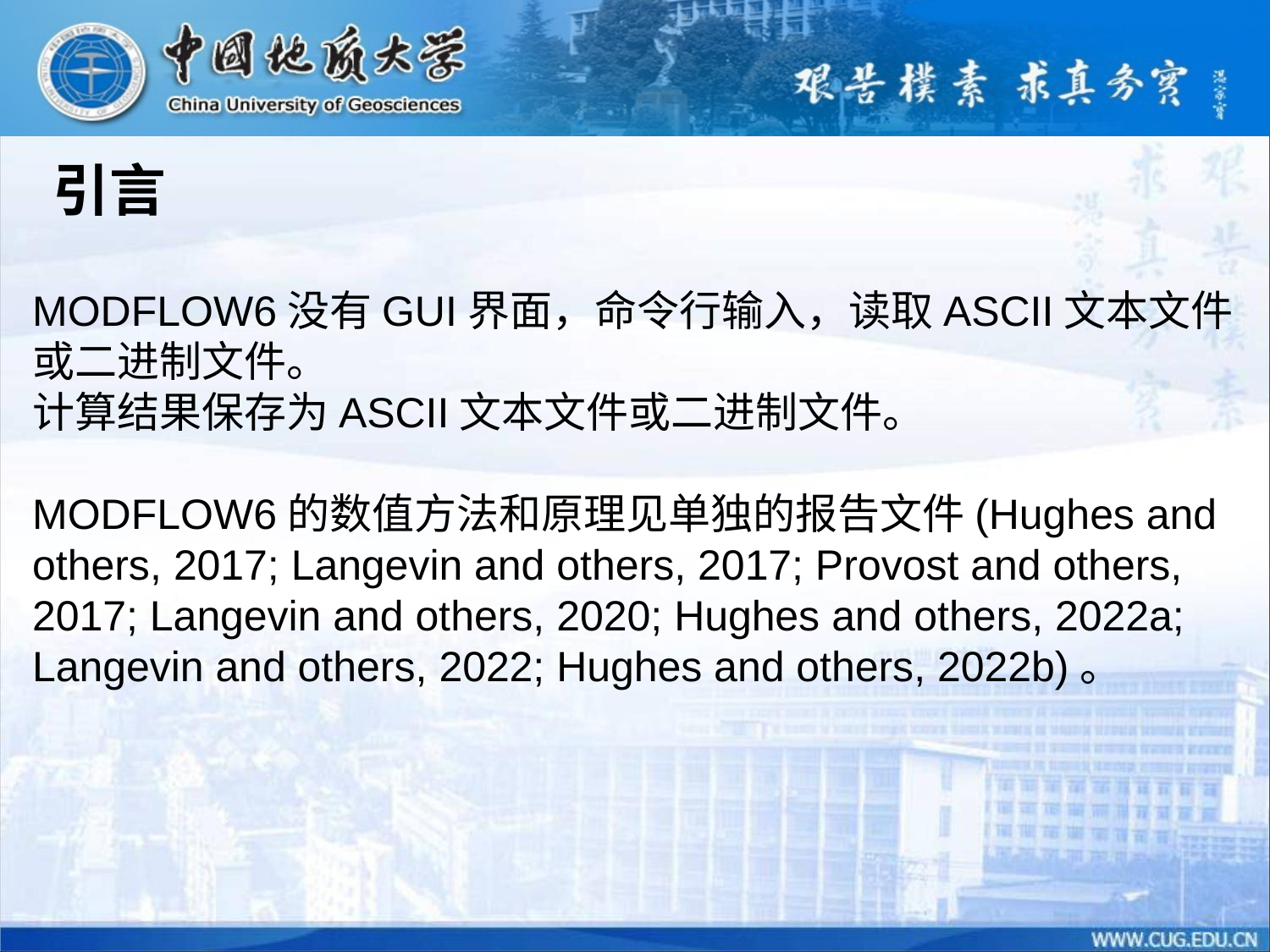

引言
MODFLOW6没有GUI界面，命令行输入，读取ASCII文本文件或二进制文件。
计算结果保存为ASCII文本文件或二进制文件。

MODFLOW6的数值方法和原理见单独的报告文件(Hughes and others, 2017; Langevin and others, 2017; Provost and others, 2017; Langevin and others, 2020; Hughes and others, 2022a; Langevin and others, 2022; Hughes and others, 2022b)。